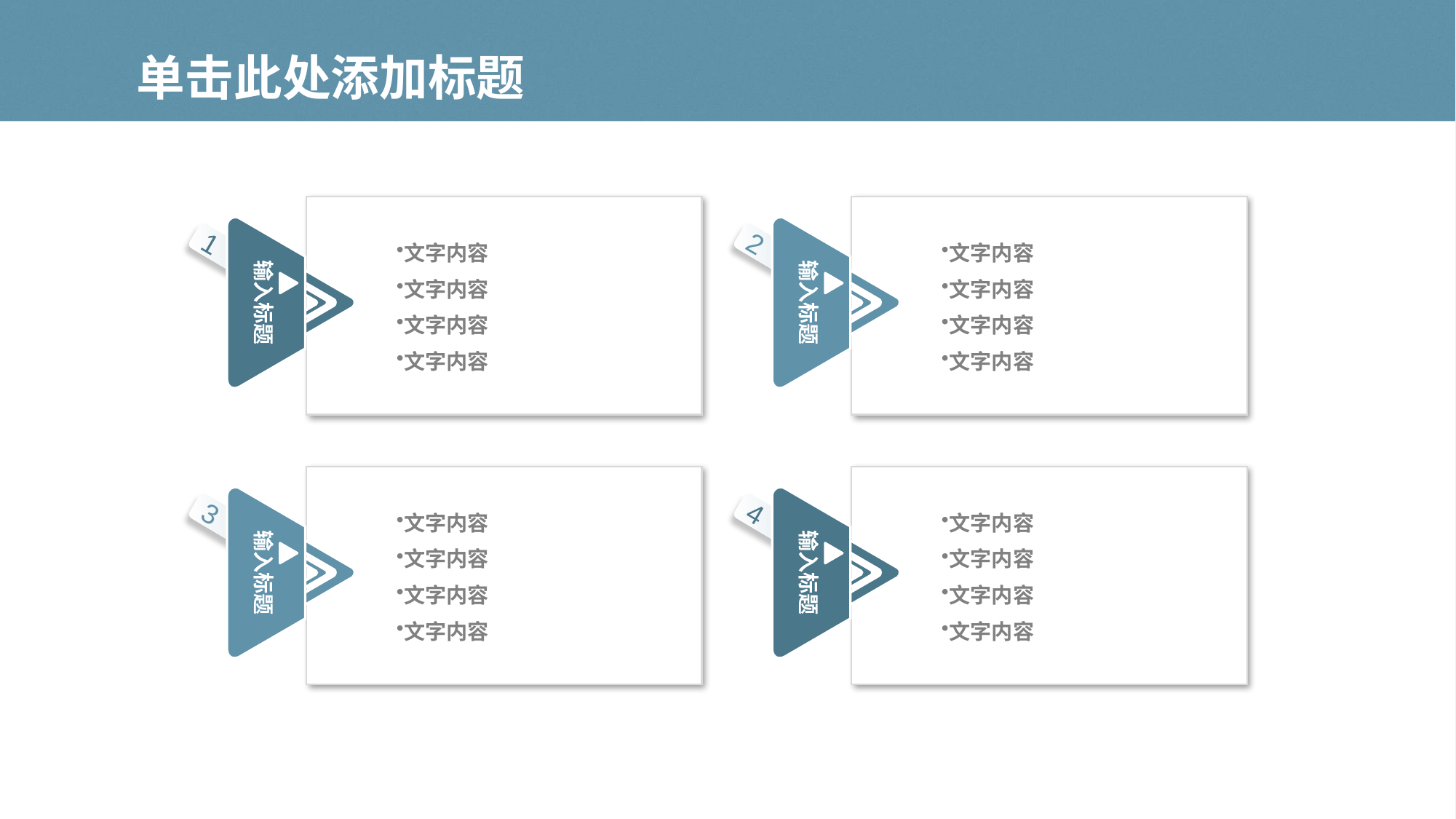

# 单击此处添加标题

文字内容
文字内容
文字内容
文字内容

文字内容
文字内容
文字内容
文字内容
1

输入标题

2

输入标题

文字内容
文字内容
文字内容
文字内容

文字内容
文字内容
文字内容
文字内容
3

输入标题

4

输入标题